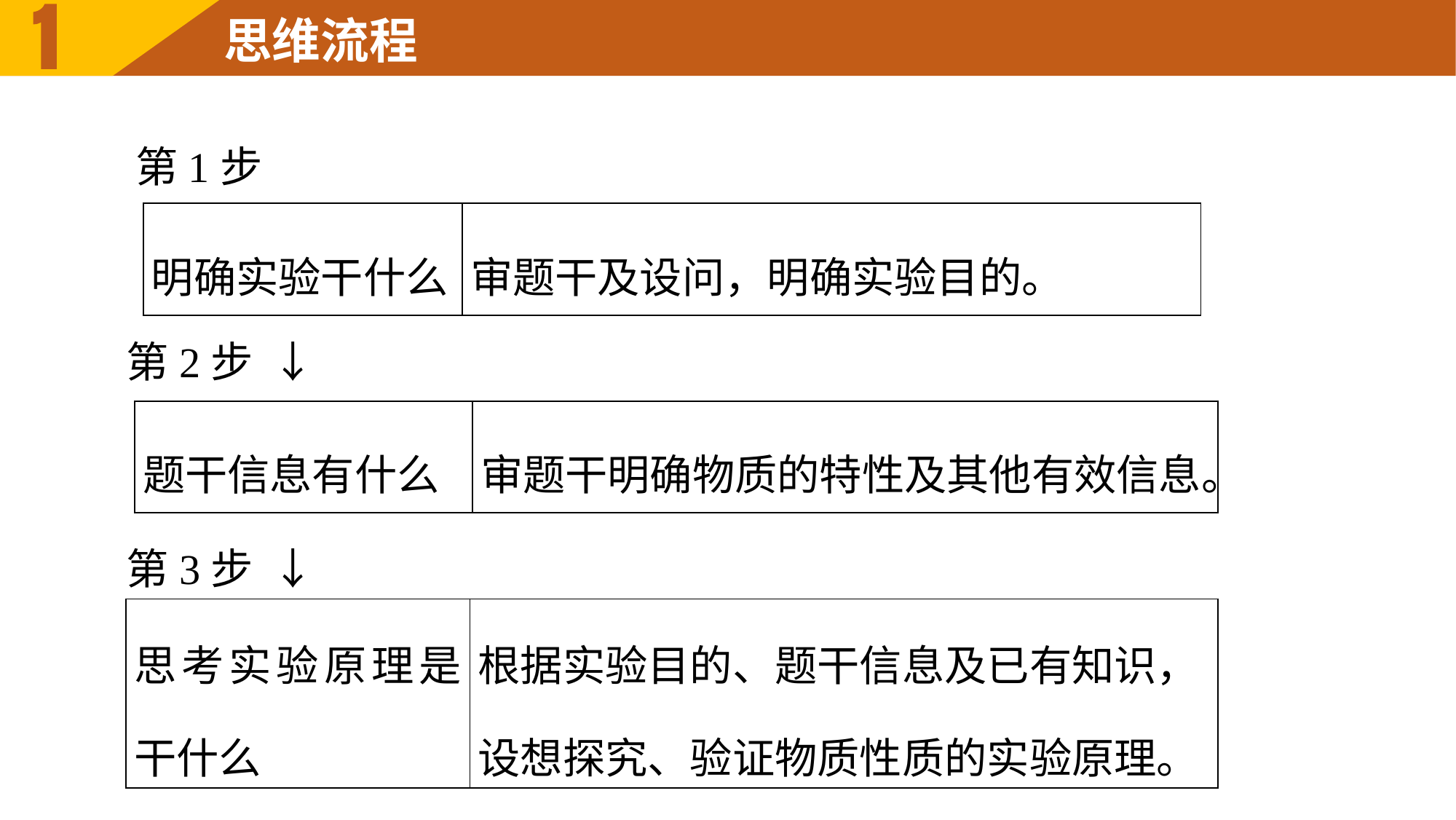

1

思维流程
第1步
| 明确实验干什么 | 审题干及设问，明确实验目的。 |
| --- | --- |
第2步  ↓
| 题干信息有什么 | 审题干明确物质的特性及其他有效信息。 |
| --- | --- |
第3步  ↓
| 思考实验原理是干什么 | 根据实验目的、题干信息及已有知识，设想探究、验证物质性质的实验原理。 |
| --- | --- |